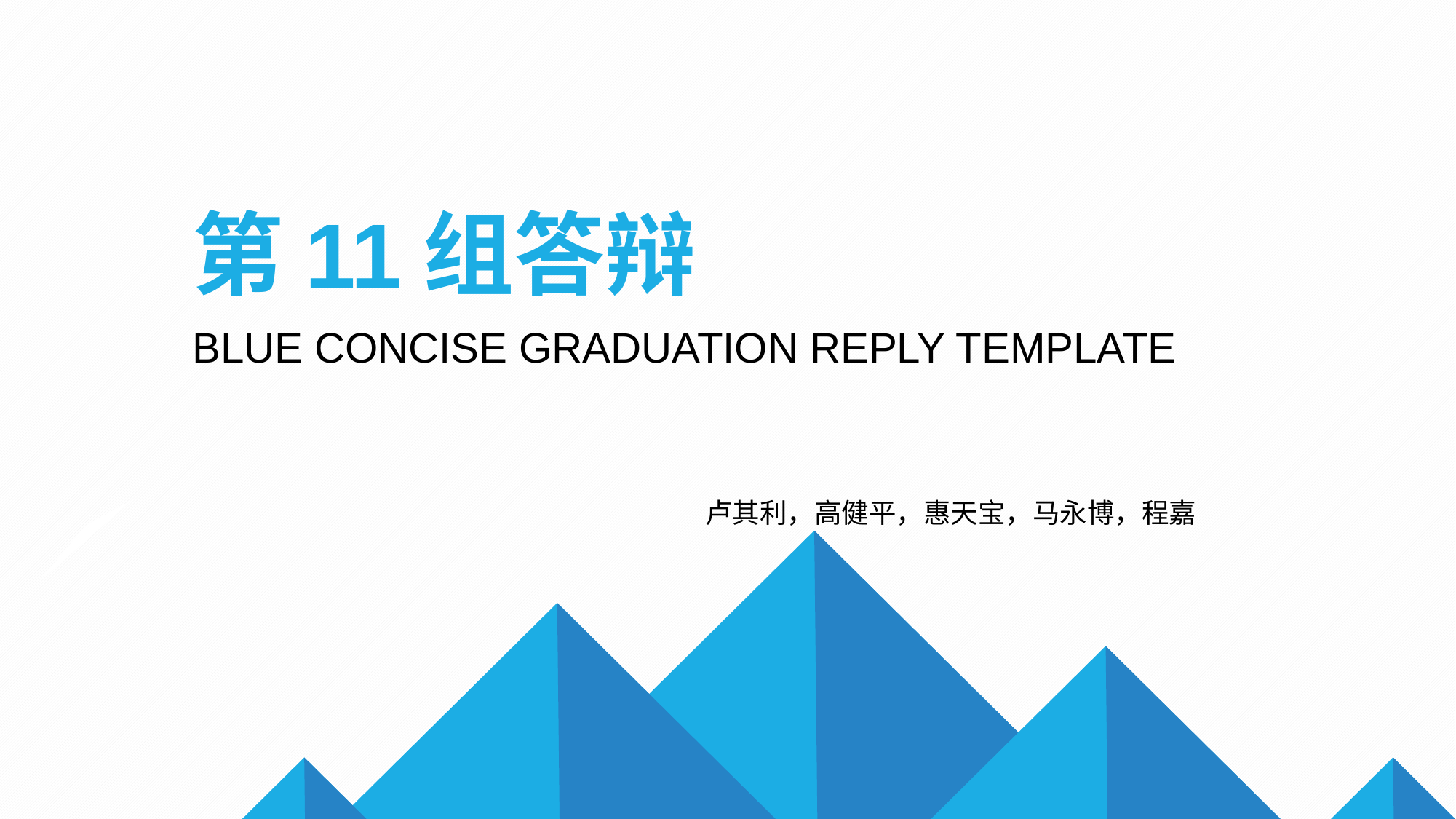

# 第11组答辩
BLUE CONCISE GRADUATION REPLY TEMPLATE
卢其利，高健平，惠天宝，马永博，程嘉